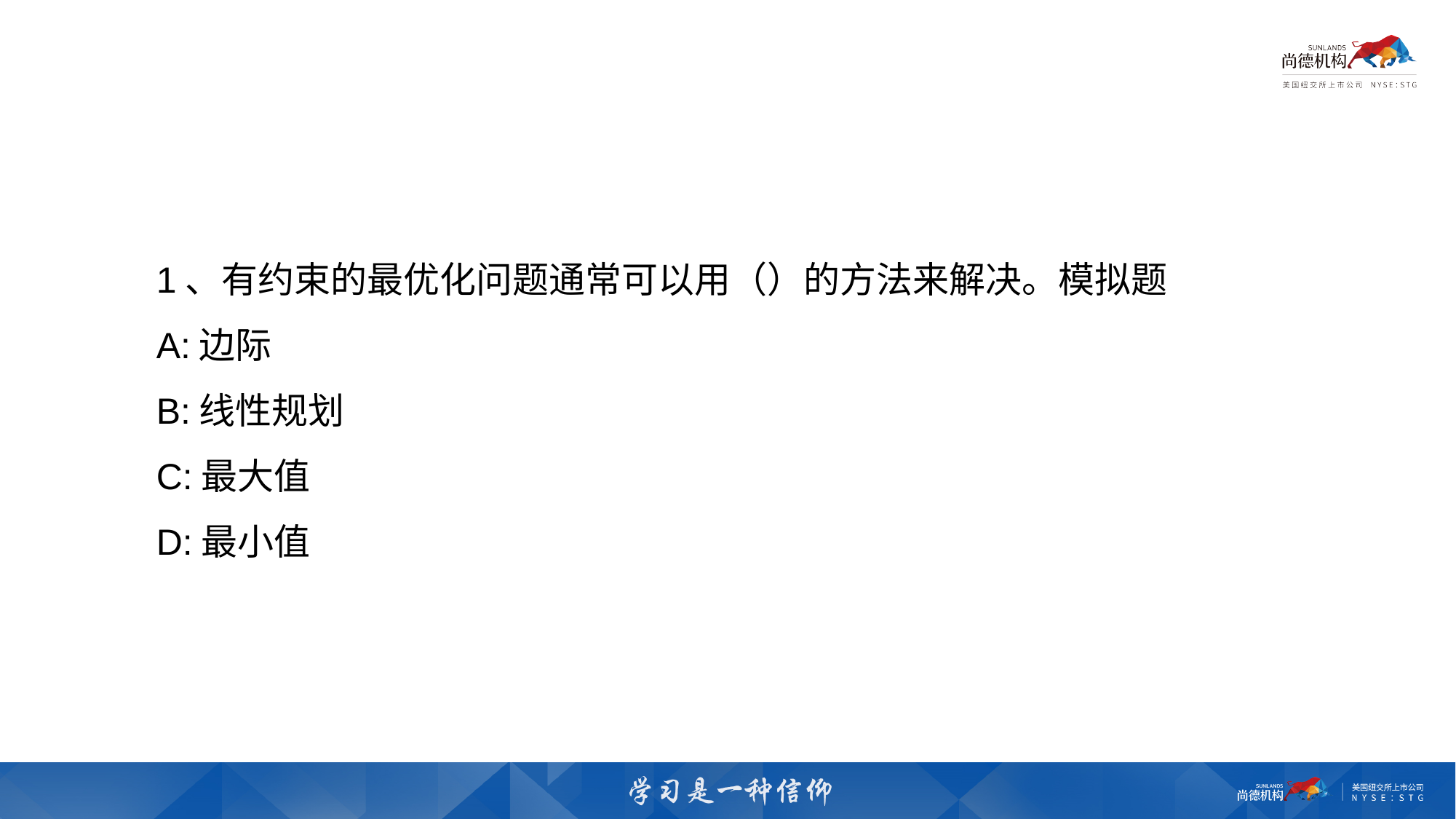

1、有约束的最优化问题通常可以用（）的方法来解决。模拟题
A:边际
B:线性规划
C:最大值
D:最小值